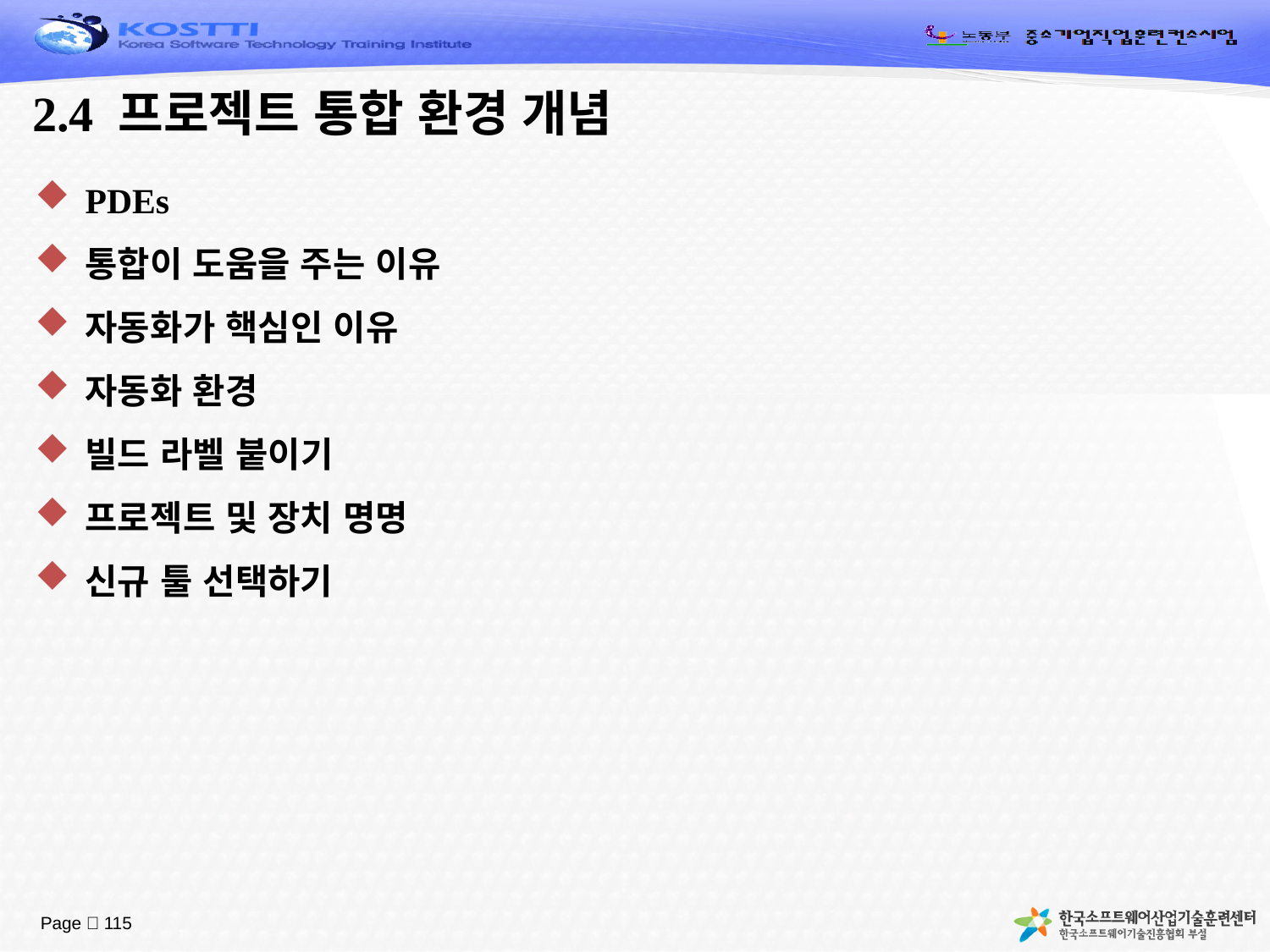

# 2.4 프로젝트 통합 환경 개념
PDEs
통합이 도움을 주는 이유
자동화가 핵심인 이유
자동화 환경
빌드 라벨 붙이기
프로젝트 및 장치 명명
신규 툴 선택하기